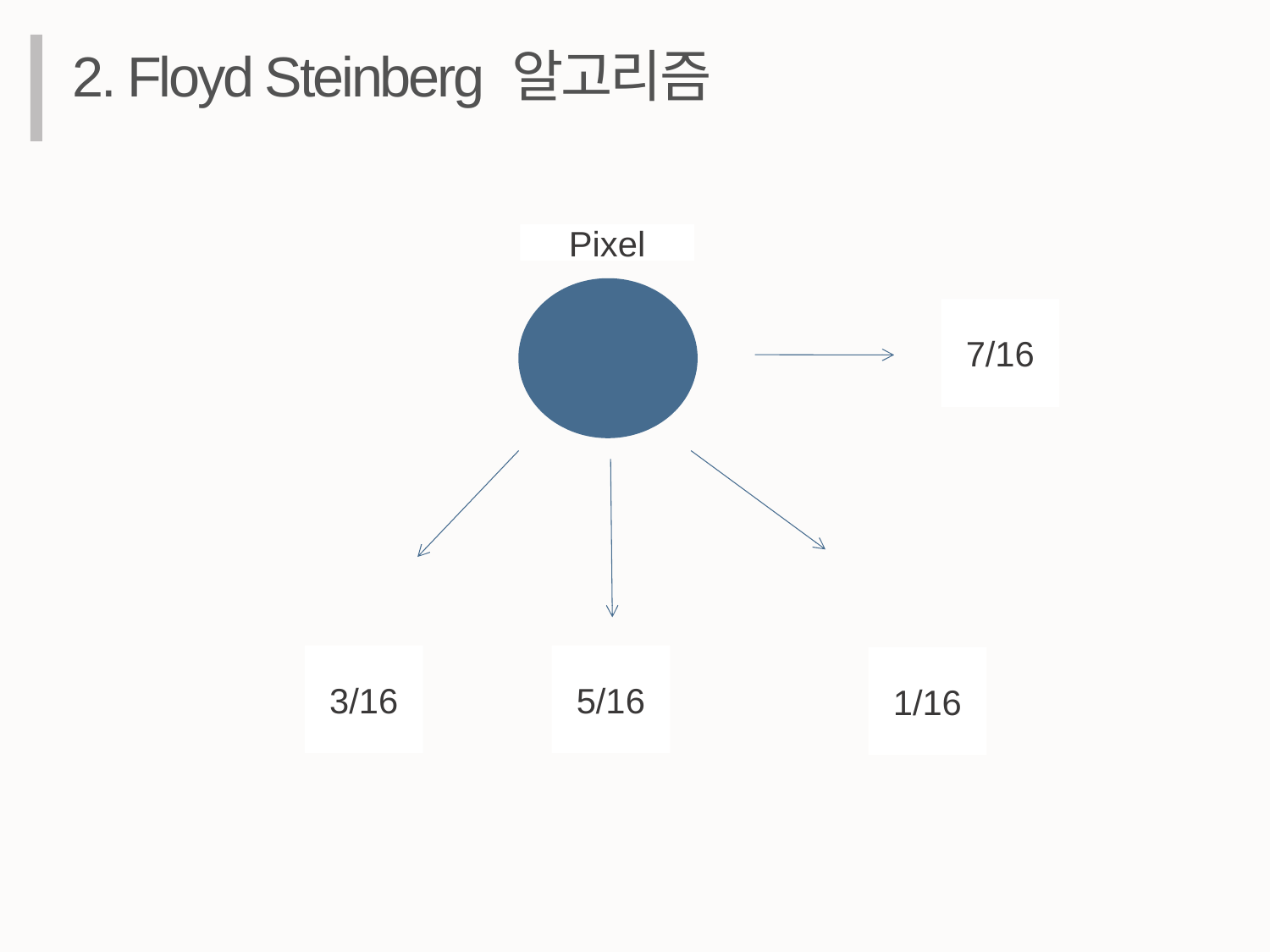

2. Floyd Steinberg 알고리즘
Pixel

7/16
3/16
5/16
1/16